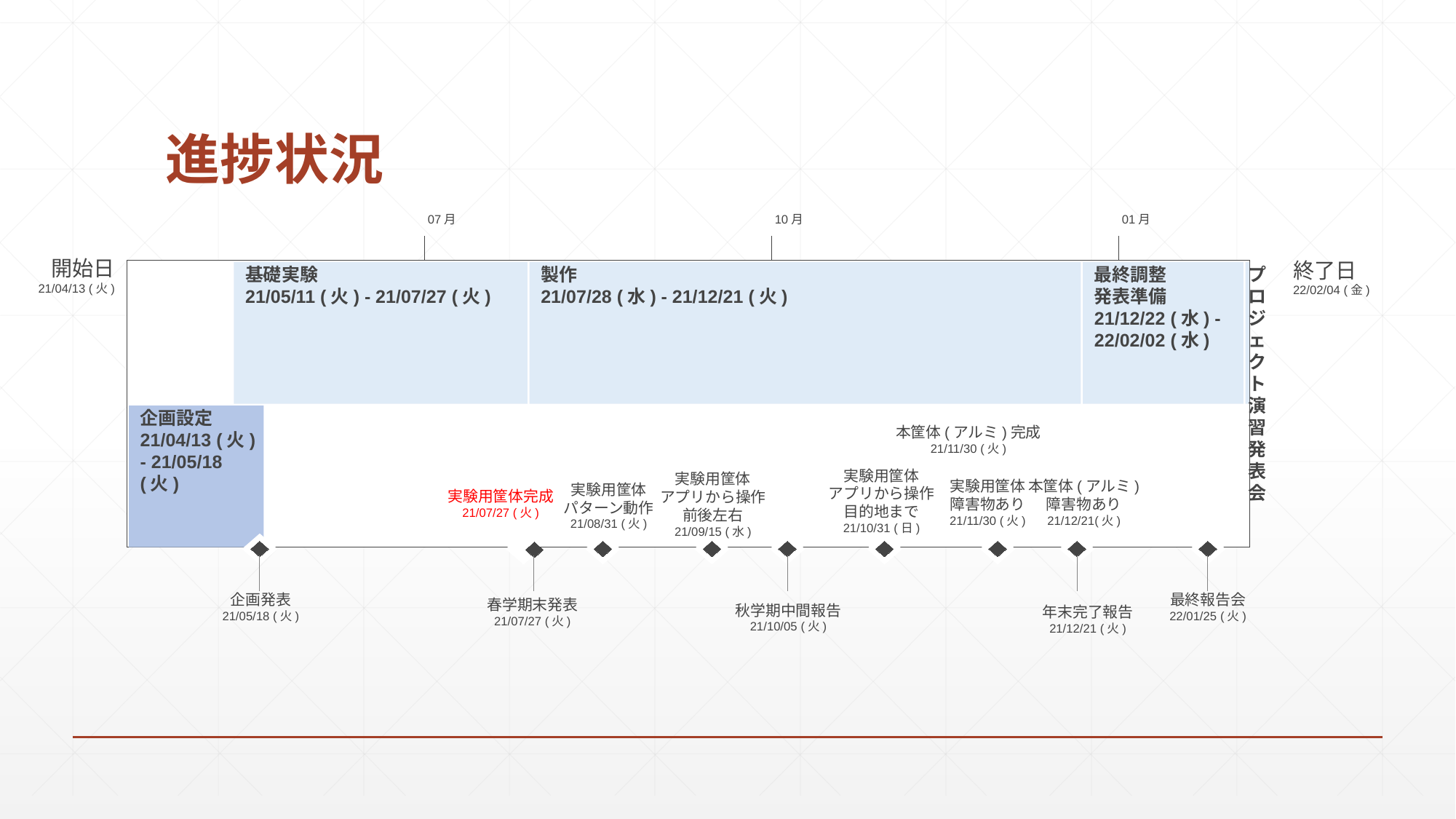

# 進捗状況

07月
10月
01月

開始日
21/04/13 (火)
終了日
22/02/04 (金)
基礎実験
21/05/11 (火) - 21/07/27 (火)
製作
21/07/28 (水) - 21/12/21 (火)
最終調整
発表準備
21/12/22 (水) - 22/02/02 (水)
プロジェクト演習発表会
企画設定
21/04/13 (火) - 21/05/18 (火)
実験用筐体
アプリから操作
目的地まで
21/10/31 (日)
実験用筐体
アプリから操作
前後左右
21/09/15 (水)
実験用筐体
障害物あり
21/11/30 (火)
実験用筐体
パターン動作
21/08/31 (火)
実験用筐体完成
21/07/27 (火)

企画発表
21/05/18 (火)
最終報告会
22/01/25 (火)
春学期末発表
21/07/27 (火)
秋学期中間報告
21/10/05 (火)
年末完了報告
21/12/21 (火)
本筐体(アルミ)完成
21/11/30 (火)
本筐体(アルミ)
障害物あり
21/12/21(火)